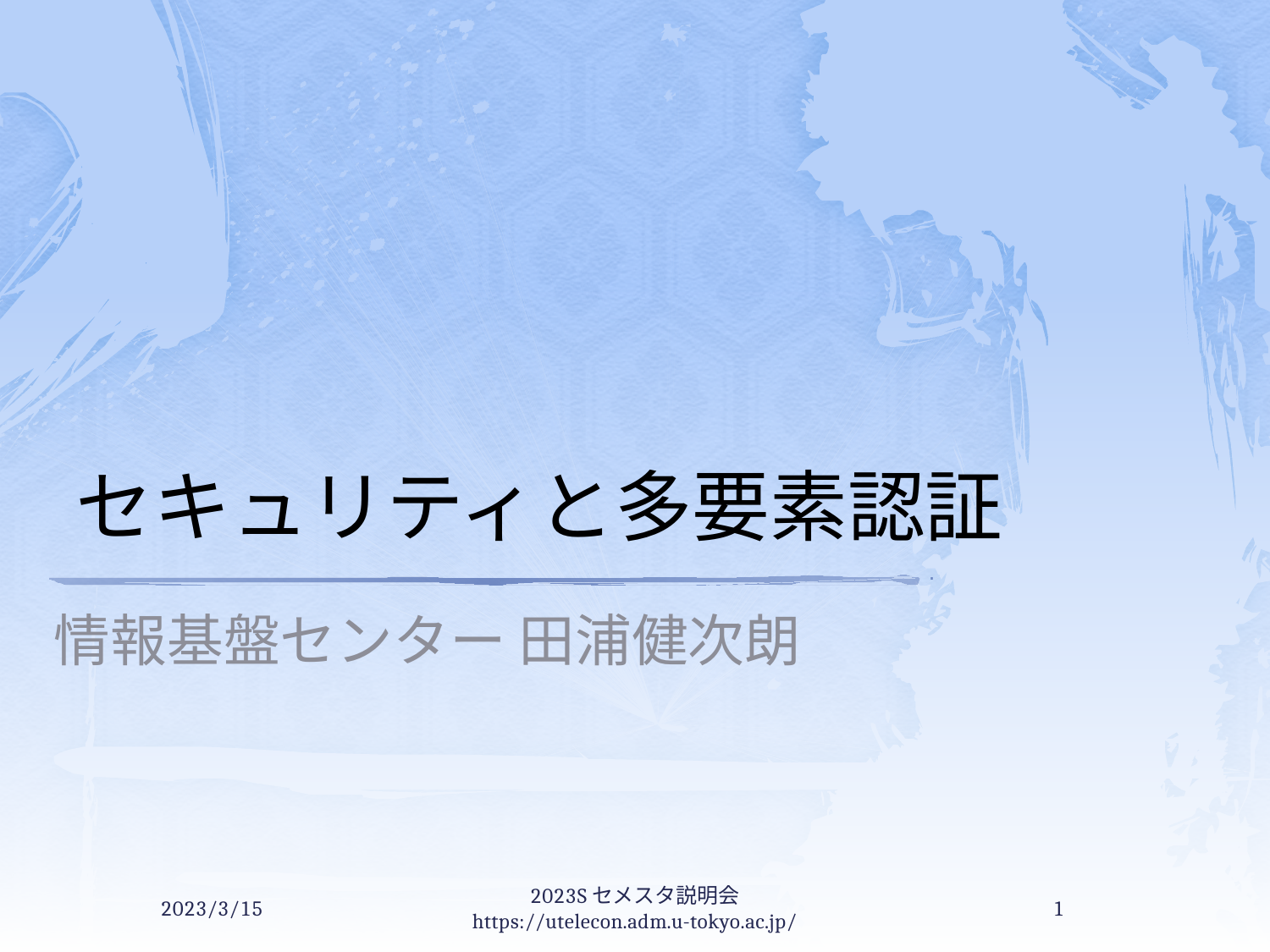

# セキュリティと多要素認証
情報基盤センター 田浦健次朗
2023/3/15
2023Sセメスタ説明会 https://utelecon.adm.u-tokyo.ac.jp/
1